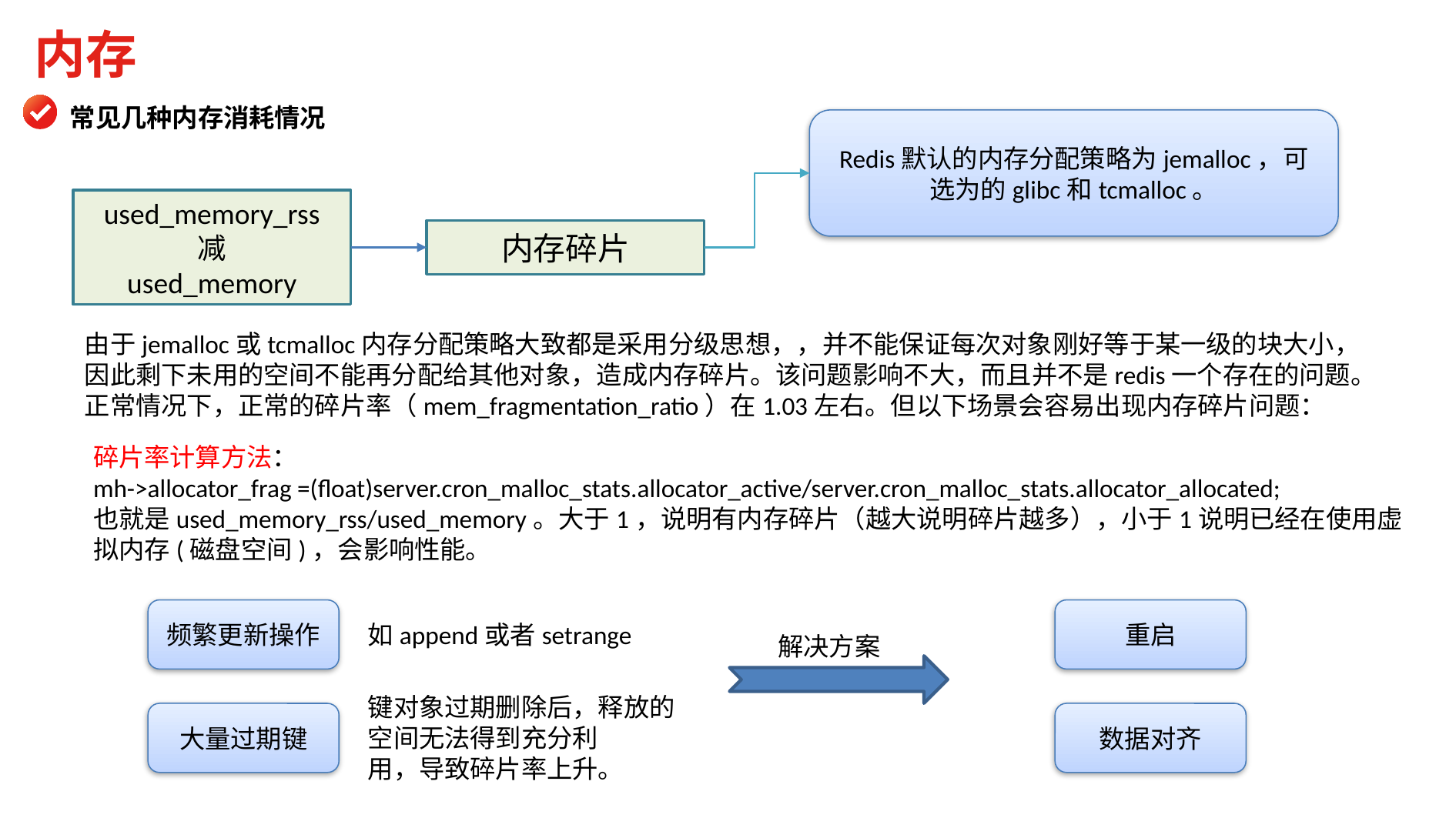

内存
常见几种内存消耗情况

Redis默认的内存分配策略为jemalloc，可选为的glibc和tcmalloc。
used_memory_rss
减
used_memory
内存碎片
由于jemalloc或tcmalloc内存分配策略大致都是采用分级思想，，并不能保证每次对象刚好等于某一级的块大小，因此剩下未用的空间不能再分配给其他对象，造成内存碎片。该问题影响不大，而且并不是redis一个存在的问题。正常情况下，正常的碎片率（mem_fragmentation_ratio）在1.03左右。但以下场景会容易出现内存碎片问题：
碎片率计算方法：
mh->allocator_frag =(float)server.cron_malloc_stats.allocator_active/server.cron_malloc_stats.allocator_allocated;
也就是used_memory_rss/used_memory。大于1，说明有内存碎片（越大说明碎片越多），小于1说明已经在使用虚拟内存(磁盘空间)，会影响性能。
频繁更新操作
重启
如append或者setrange
解决方案

键对象过期删除后，释放的空间无法得到充分利
用，导致碎片率上升。
大量过期键
数据对齐